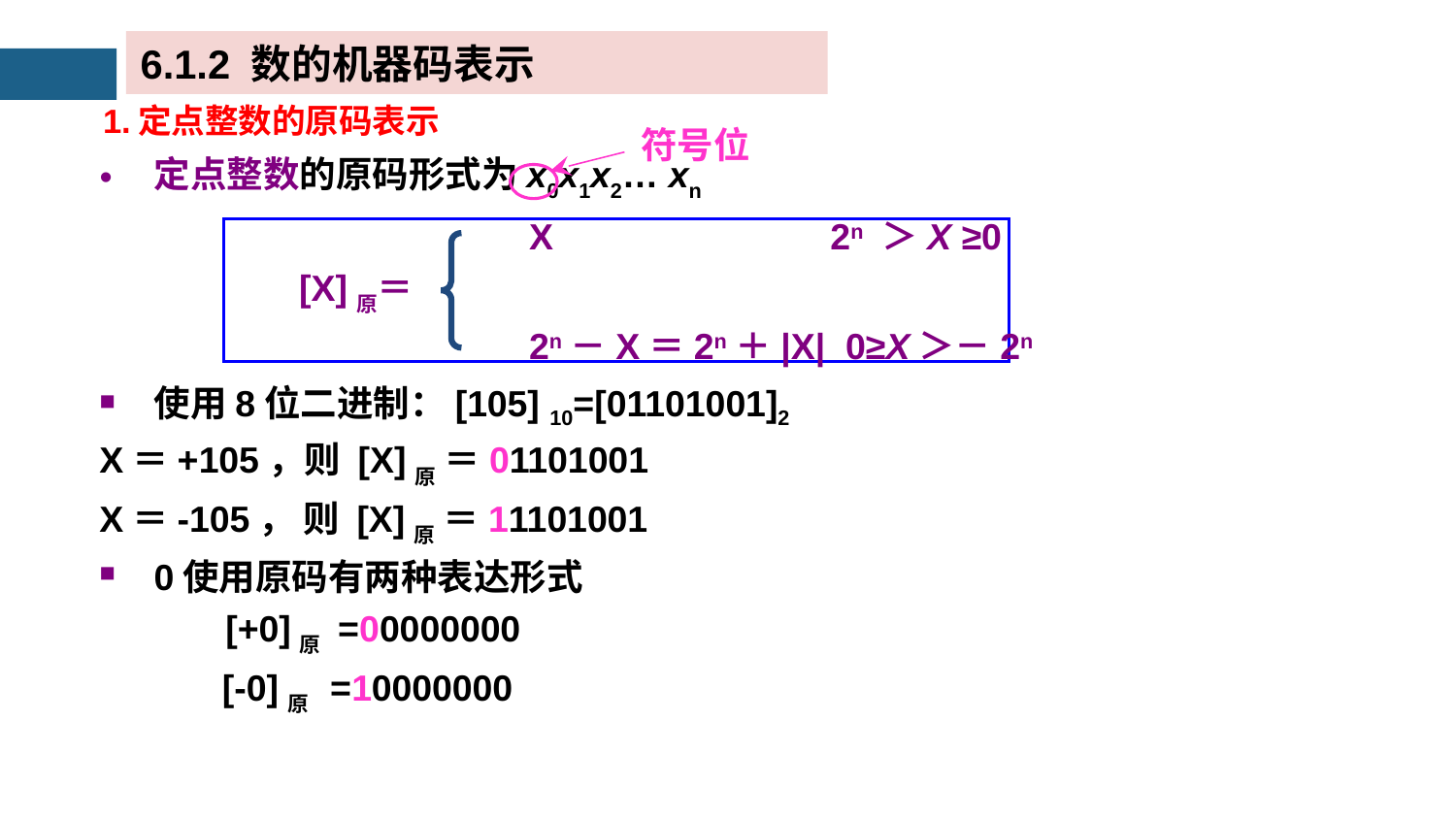

6.1.2 数的机器码表示
1.定点整数的原码表示
符号位

定点整数的原码形式为x0x1x2… xn

		X　　　　　　     2n ＞X ≥0
      [X]原＝
		2n－X＝2n＋|X|  0≥X＞－2n

使用8位二进制：[105] 10=[01101001]2
X＝+105，则 [X]原 ＝01101001
X＝-105， 则 [X]原 ＝11101001
0使用原码有两种表达形式
　　　 [+0]原 =00000000
　　     [-0]原  =10000000